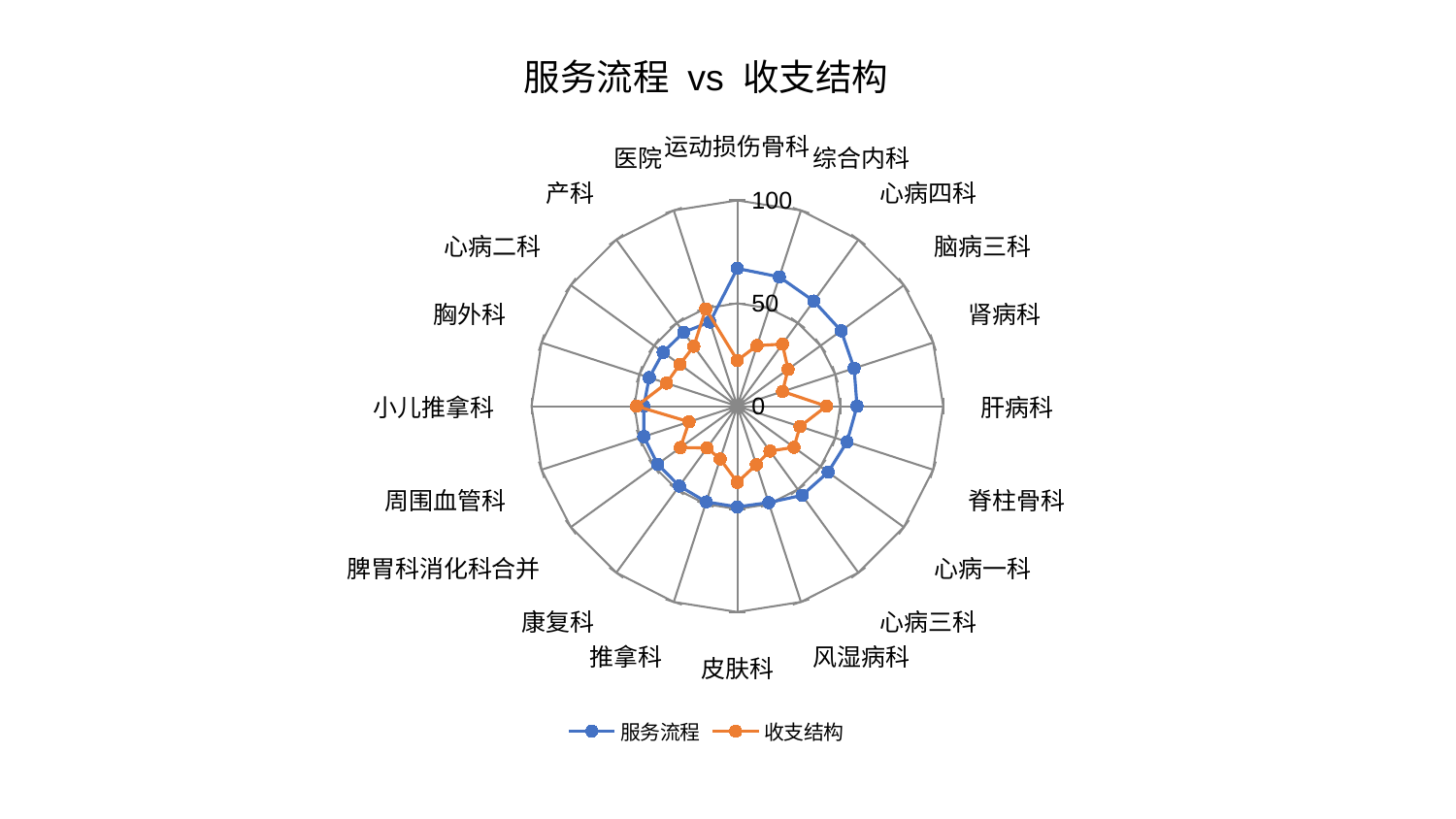

### Chart: 服务流程 vs 收支结构

| Category | 服务流程 | 收支结构 |
|---|---|---|
| 运动损伤骨科 | 66.93919850598532 | 22.281717883782722 |
| 综合内科 | 66.06151852587537 | 30.963534736936857 |
| 心病四科 | 63.14776953782728 | 37.27256066807866 |
| 脑病三科 | 62.35187051412247 | 30.46993575731253 |
| 肾病科 | 59.638255956765995 | 23.095415417719952 |
| 肝病科 | 58.13146167116423 | 43.2882901499196 |
| 脊柱骨科 | 56.03595644859518 | 31.99066825023333 |
| 心病一科 | 54.53800658200231 | 34.026269139596714 |
| 心病三科 | 53.526496895054585 | 26.954533351166234 |
| 风湿病科 | 49.25089371800906 | 29.862709212905585 |
| 皮肤科 | 48.94082235109667 | 37.00441175077737 |
| 推拿科 | 48.896548007248576 | 27.006144273891028 |
| 康复科 | 47.94744008039277 | 25.06867260692396 |
| 脾胃科消化科合并 | 47.933753070449356 | 34.19745964581142 |
| 周围血管科 | 47.799475546847056 | 24.665852217650436 |
| 小儿推拿科 | 45.487218303060615 | 48.97461602851868 |
| 胸外科 | 44.992855978878836 | 36.174240835968426 |
| 心病二科 | 44.55387304394049 | 34.53260049812587 |
| 产科 | 44.423253924111556 | 35.981439441303515 |
| 医院 | 43.00614871842 | 49.70754660740682 |
106